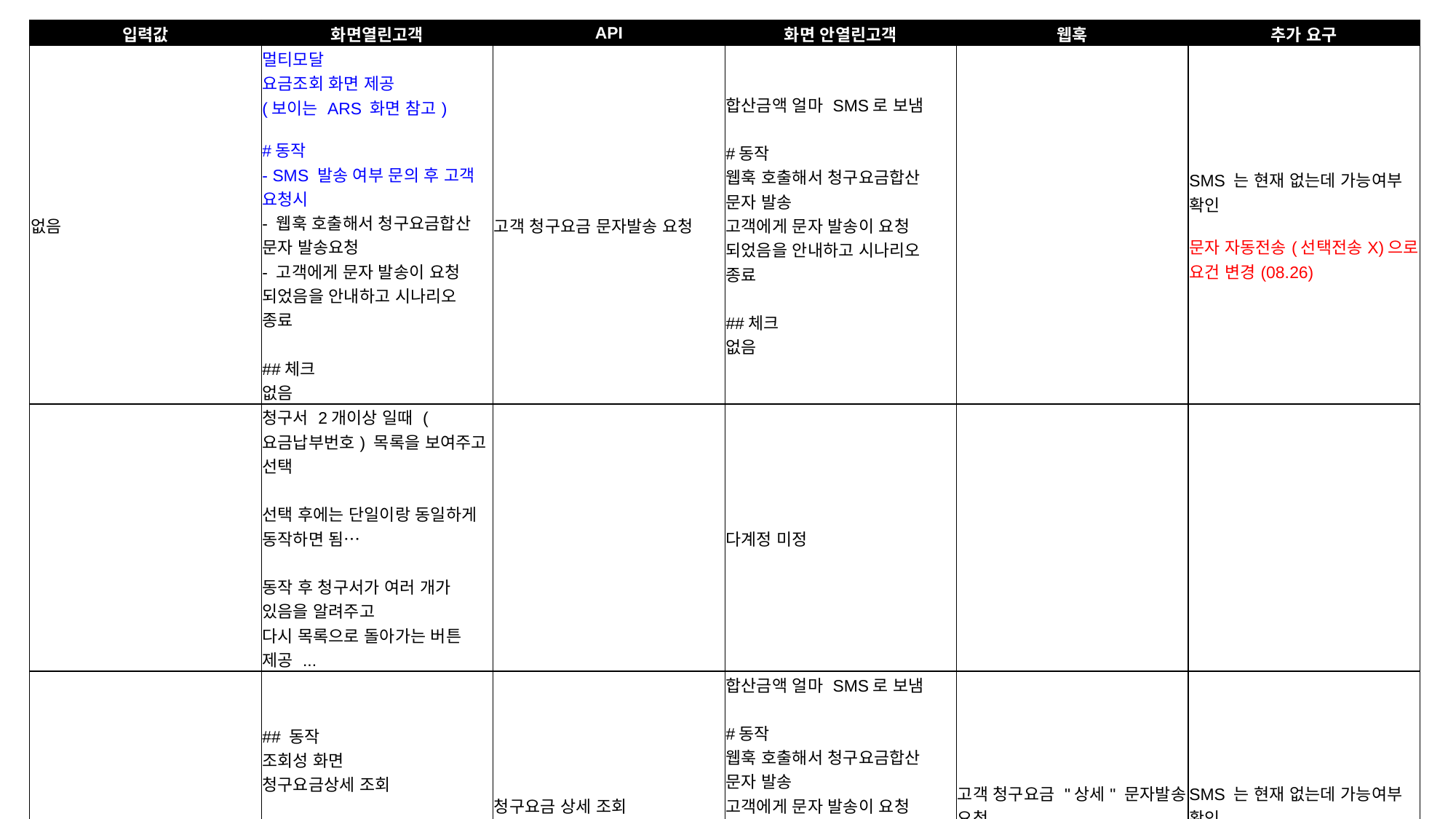

| 입력값 | 화면열린고객 | API | 화면 안열린고객 | 웹훅 | 추가 요구 |
| --- | --- | --- | --- | --- | --- |
| 없음 | 멀티모달 요금조회 화면 제공 (보이는 ARS 화면 참고) #동작 - SMS 발송 여부 문의 후 고객 요청시 - 웹훅 호출해서 청구요금합산 문자 발송요청 - 고객에게 문자 발송이 요청 되었음을 안내하고 시나리오 종료 ##체크 없음 | 고객 청구요금 문자발송 요청 | 합산금액 얼마 SMS로 보냄 #동작 웹훅 호출해서 청구요금합산 문자 발송 고객에게 문자 발송이 요청 되었음을 안내하고 시나리오 종료 ##체크 없음 |  | SMS 는 현재 없는데 가능여부 확인 문자 자동전송(선택전송X)으로 요건 변경(08.26) |
|  | 청구서 2개이상 일때 (요금납부번호) 목록을 보여주고 선택 선택 후에는 단일이랑 동일하게 동작하면 됨… 동작 후 청구서가 여러 개가 있음을 알려주고 다시 목록으로 돌아가는 버튼 제공 ... |  | 다계정 미정 |  |  |
|  | ## 동작 조회성 화면 청구요금상세 조회 (화면에 표현할 항목 확인) \*\* 11, 12 합칠 수 있는지 확인 | 청구요금 상세 조회 | 합산금액 얼마 SMS로 보냄 #동작 웹훅 호출해서 청구요금합산 문자 발송 고객에게 문자 발송이 요청 되었음을 안내하고 시나리오 종료 ##체크 없음 | 고객 청구요금 "상세" 문자발송 요청 | SMS 는 현재 없는데 가능여부 확인 |